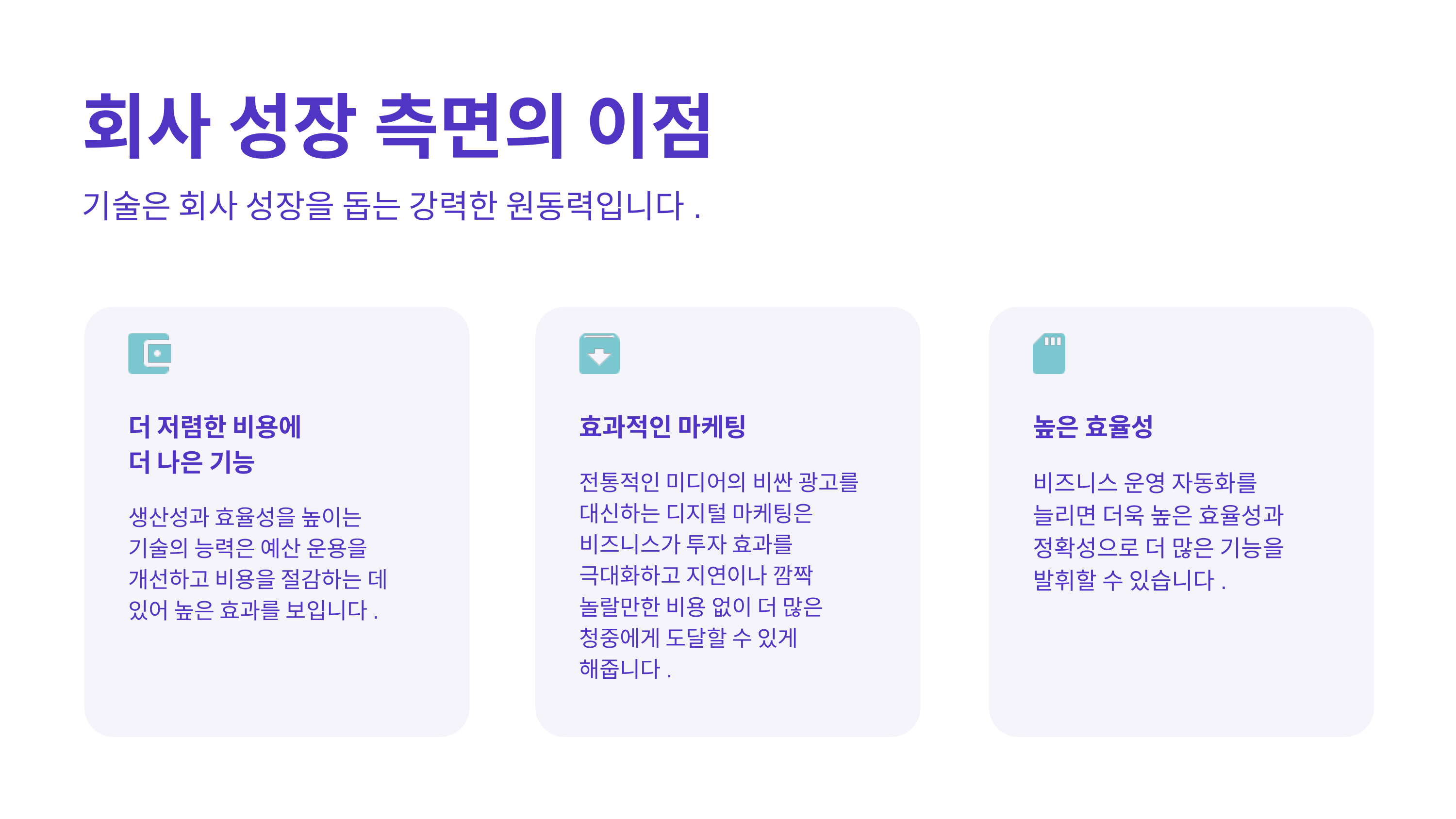

회사 성장 측면의 이점
기술은 회사 성장을 돕는 강력한 원동력입니다.

더 저렴한 비용에
더 나은 기능
생산성과 효율성을 높이는
기술의 능력은 예산 운용을
개선하고 비용을 절감하는 데
있어 높은 효과를 보입니다.

효과적인 마케팅
전통적인 미디어의 비싼 광고를
대신하는 디지털 마케팅은
비즈니스가 투자 효과를
극대화하고 지연이나 깜짝
놀랄만한 비용 없이 더 많은
청중에게 도달할 수 있게
해줍니다.

높은 효율성
비즈니스 운영 자동화를
늘리면 더욱 높은 효율성과
정확성으로 더 많은 기능을
발휘할 수 있습니다.